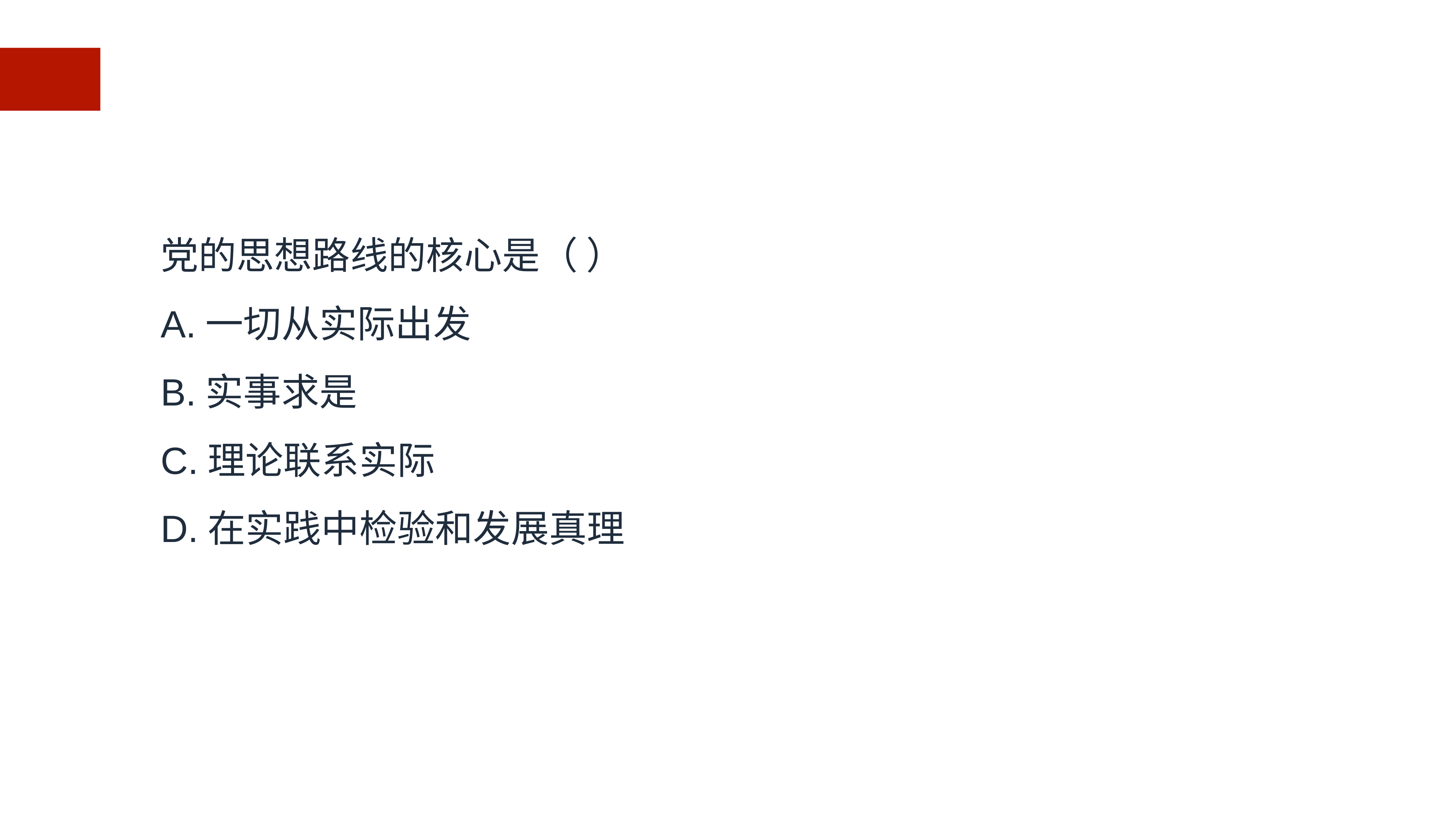

党的思想路线的核心是（ ）
A.一切从实际出发
B.实事求是
C.理论联系实际
D.在实践中检验和发展真理